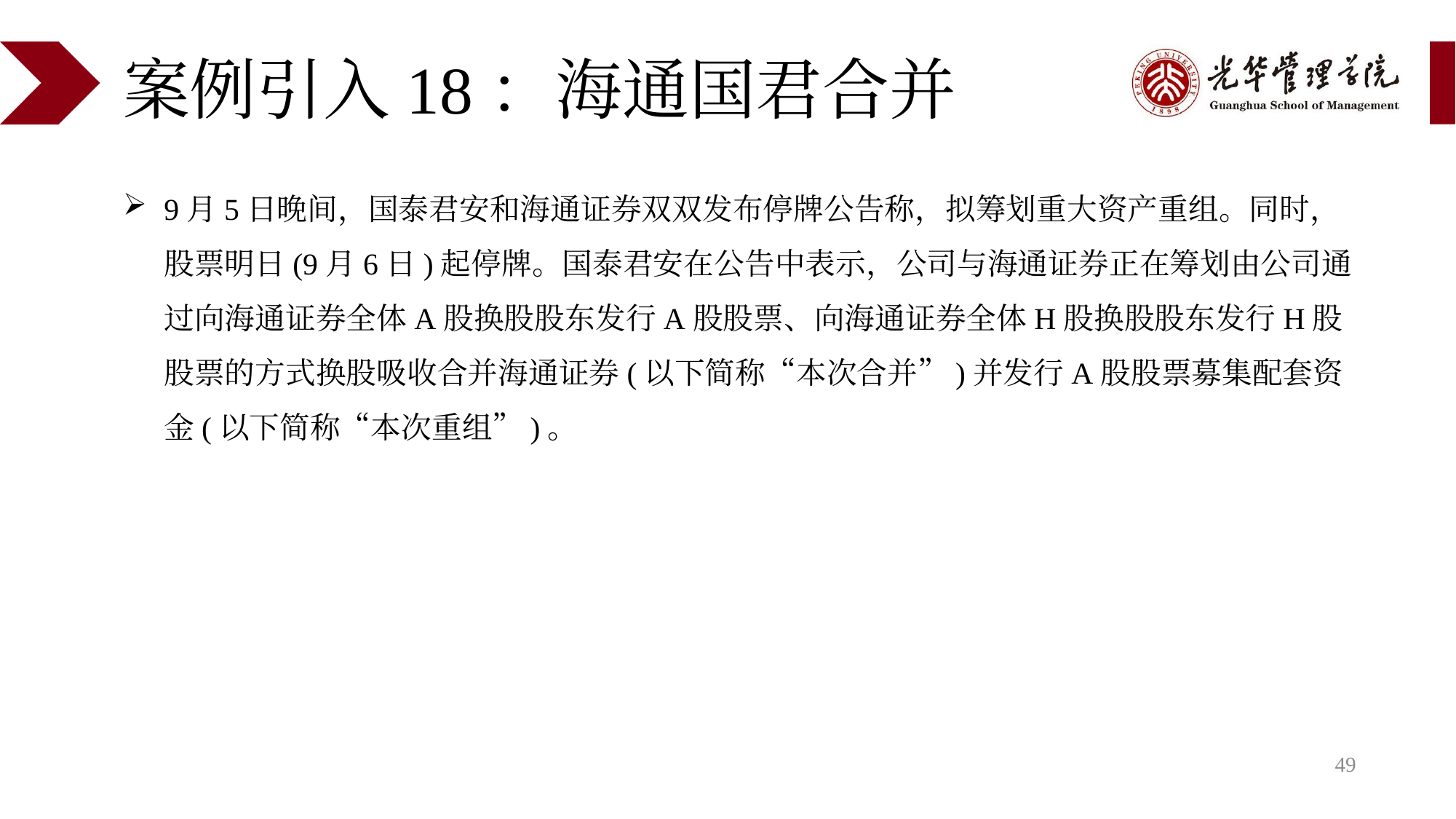

# 案例引入18：海通国君合并
9月5日晚间，国泰君安和海通证券双双发布停牌公告称，拟筹划重大资产重组。同时，股票明日(9月6日)起停牌。国泰君安在公告中表示，公司与海通证券正在筹划由公司通过向海通证券全体A股换股股东发行A股股票、向海通证券全体H股换股股东发行H股股票的方式换股吸收合并海通证券(以下简称“本次合并”)并发行A股股票募集配套资金(以下简称“本次重组”)。
49